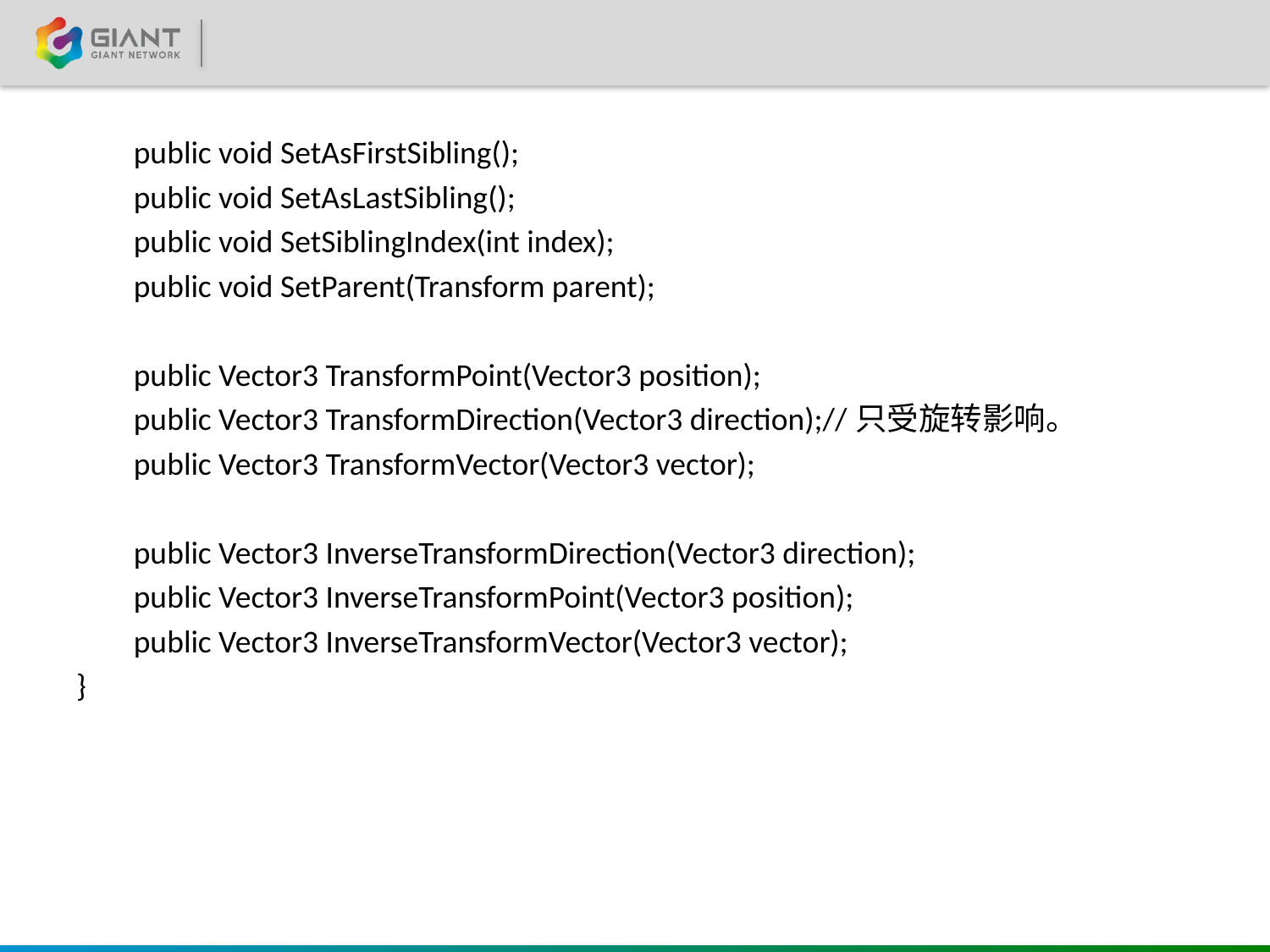

#
        public void SetAsFirstSibling();
        public void SetAsLastSibling();
        public void SetSiblingIndex(int index);
        public void SetParent(Transform parent);

        public Vector3 TransformPoint(Vector3 position);
        public Vector3 TransformDirection(Vector3 direction);//只受旋转影响。
        public Vector3 TransformVector(Vector3 vector);

        public Vector3 InverseTransformDirection(Vector3 direction);
        public Vector3 InverseTransformPoint(Vector3 position);
        public Vector3 InverseTransformVector(Vector3 vector);
}